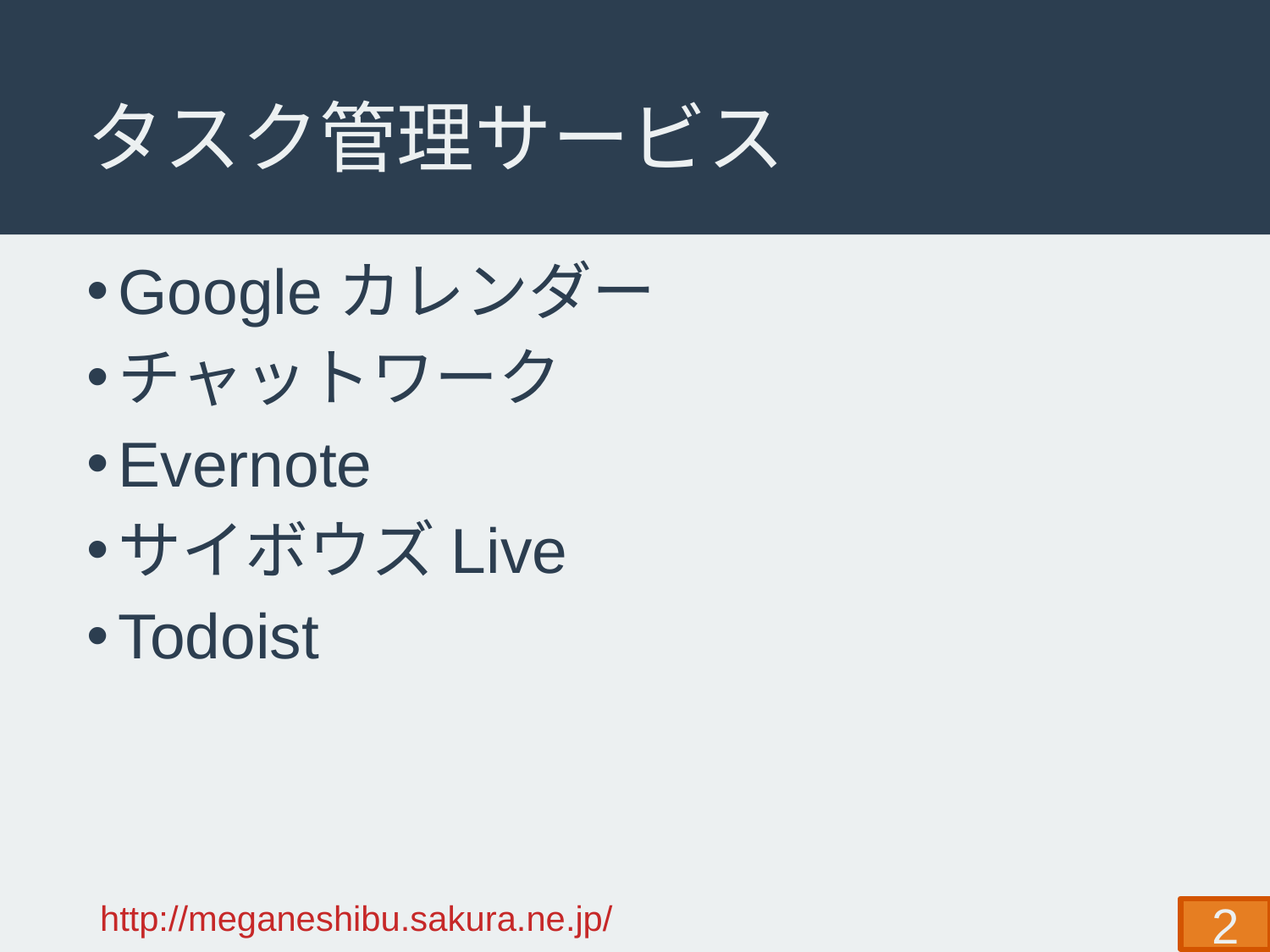

# タスク管理サービス
Googleカレンダー
チャットワーク
Evernote
サイボウズLive
Todoist

http://meganeshibu.sakura.ne.jp/
2